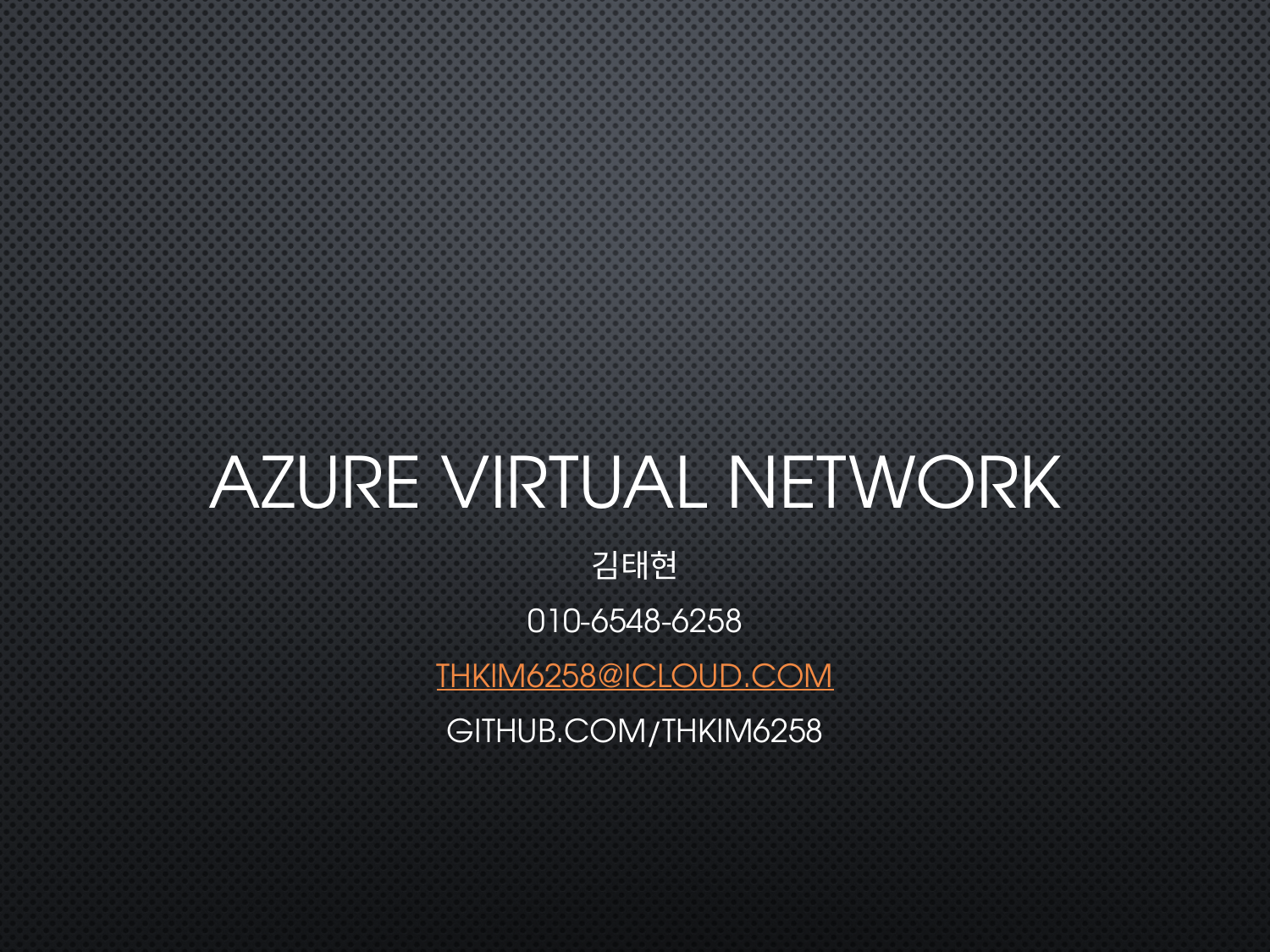

# Azure Virtual Network
김태현
010-6548-6258
thkim6258@icloud.com
github.com/thkim6258